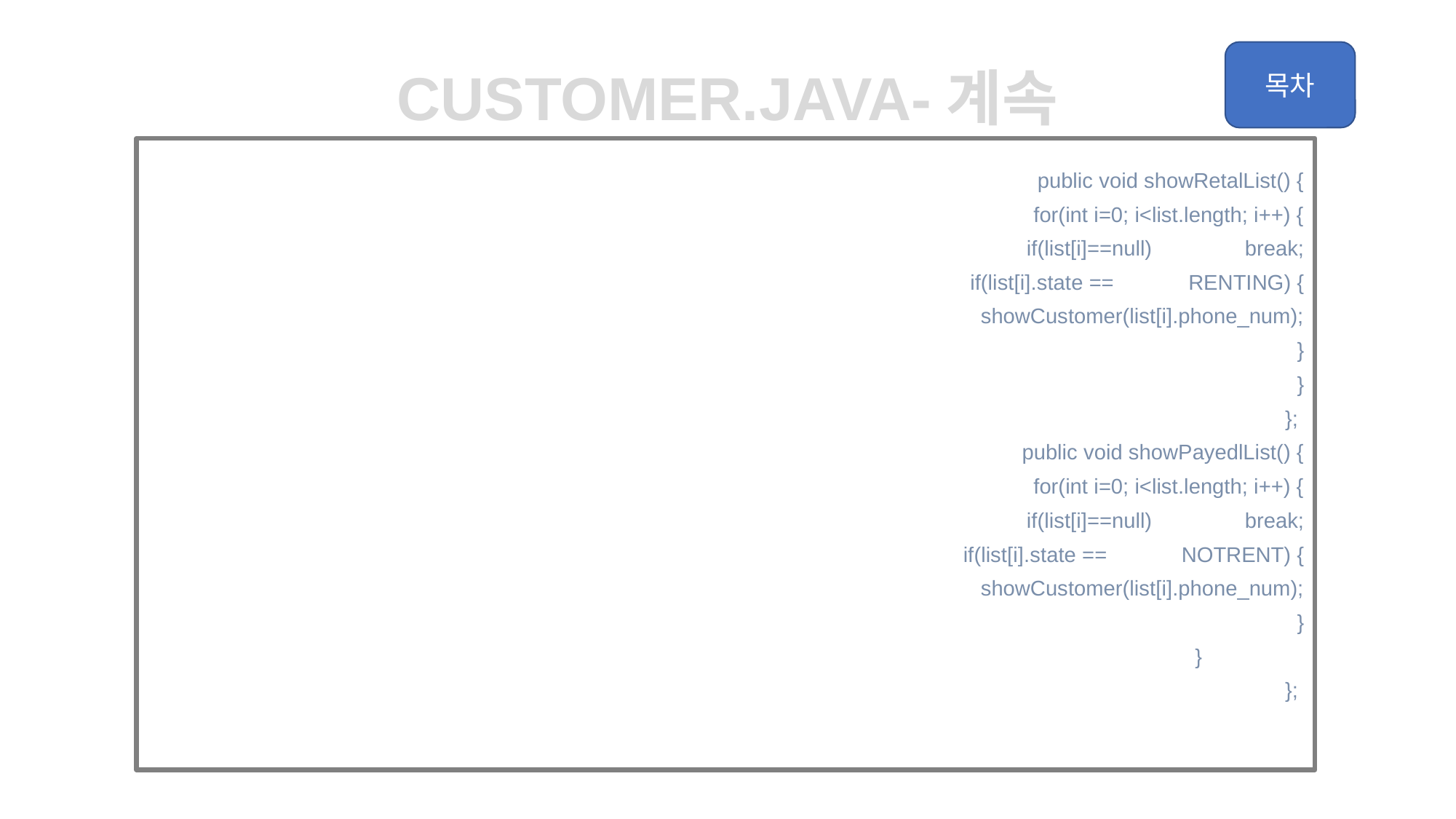

Customer.java-계속

	public void showRetalList() {
		for(int i=0; i<list.length; i++) {
			if(list[i]==null)	break;
			if(list[i].state ==	RENTING) {
				showCustomer(list[i].phone_num);
			}
		}
	};
	public void showPayedlList() {
		for(int i=0; i<list.length; i++) {
			if(list[i]==null)	break;
			if(list[i].state ==	NOTRENT) {
				showCustomer(list[i].phone_num);
			}
		}
	};